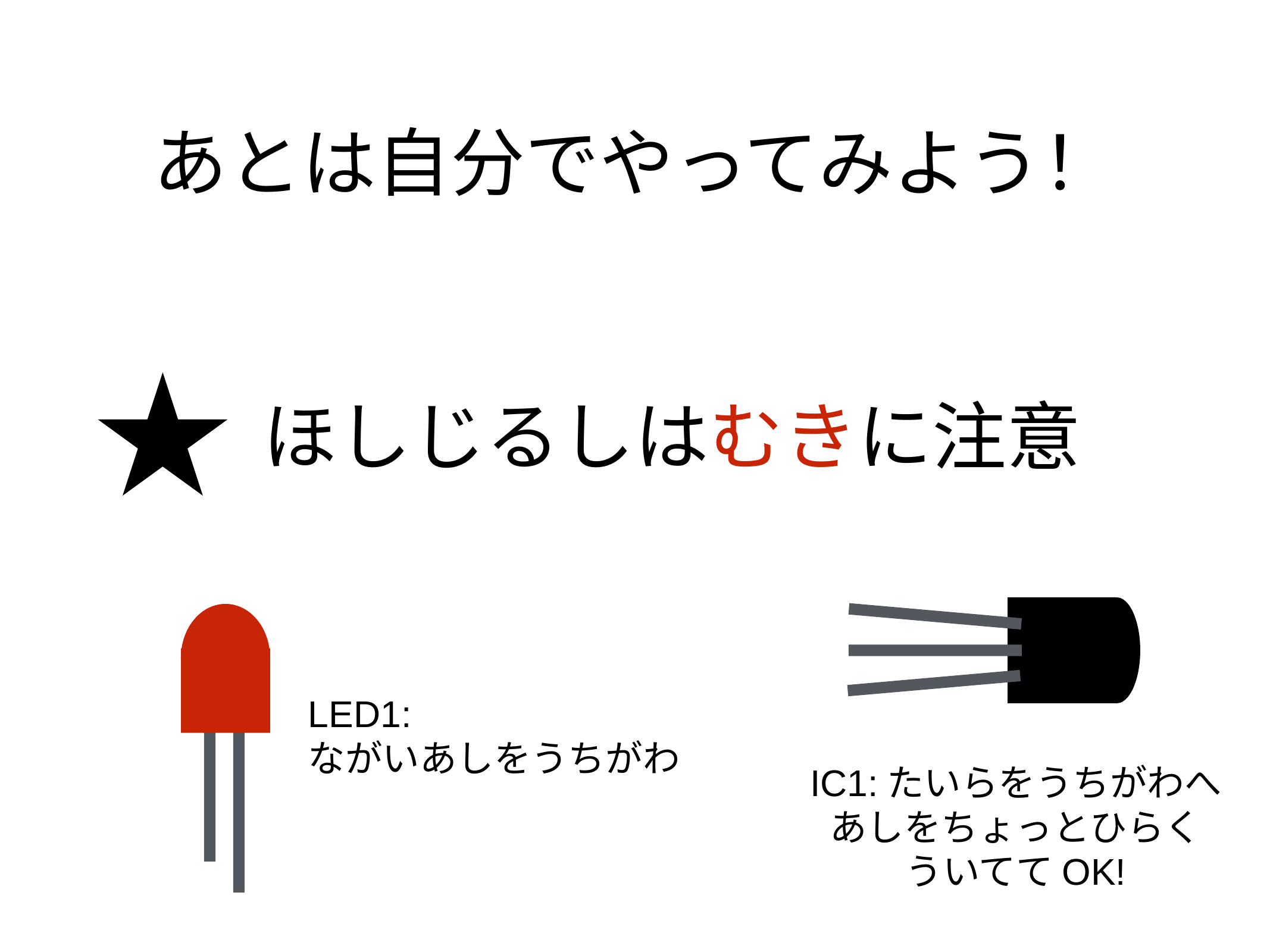

あとは自分でやってみよう！
# ほしじるしはむきに注意

LED1:
ながいあしをうちがわ
IC1:たいらをうちがわへ
あしをちょっとひらく
ういててOK!